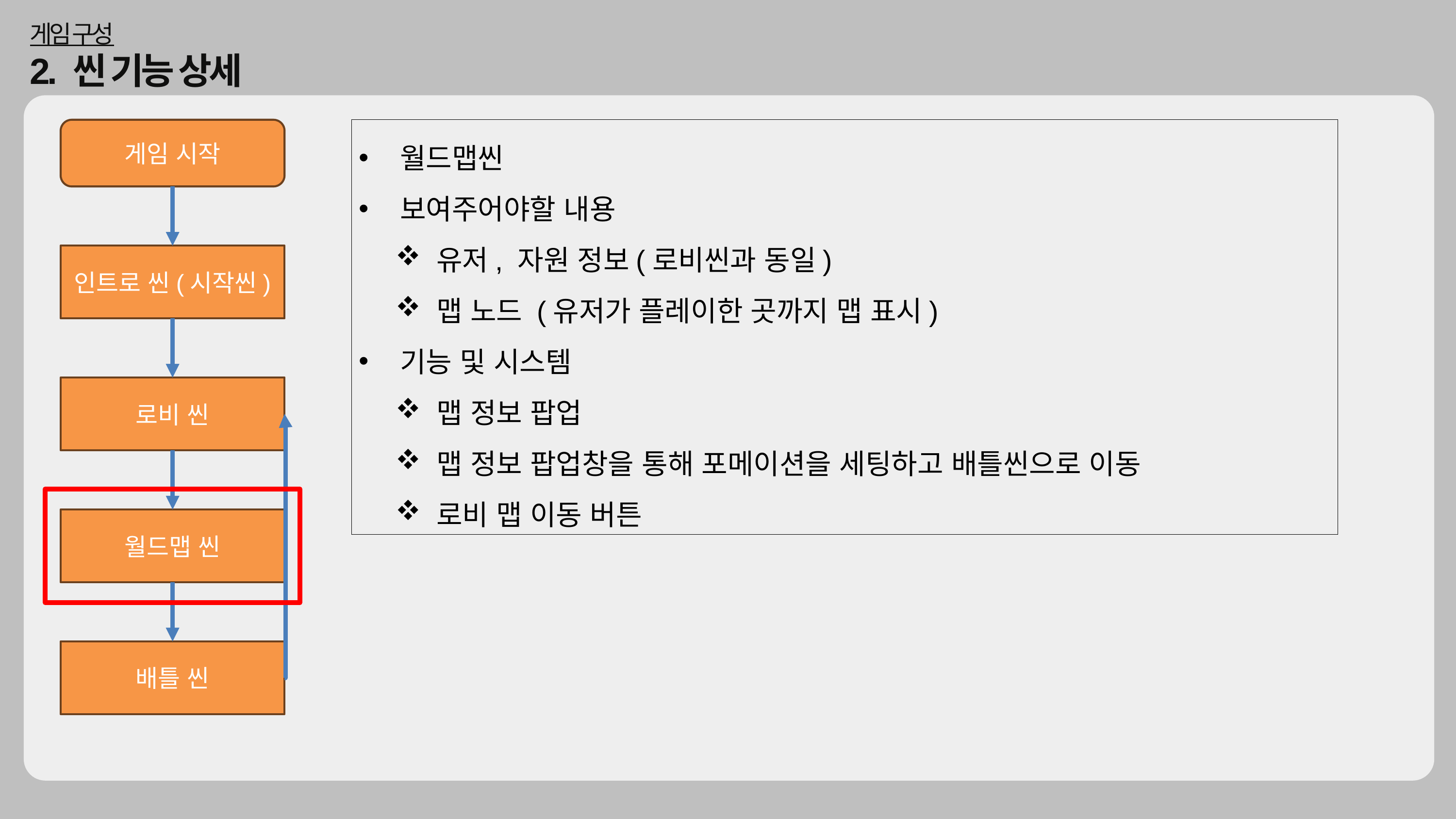

게임 구성
2. 씬 기능 상세

게임 시작
인트로 씬(시작씬)
로비 씬
월드맵 씬
배틀 씬
월드맵씬
보여주어야할 내용
유저, 자원 정보(로비씬과 동일)
맵 노드 (유저가 플레이한 곳까지 맵 표시)
기능 및 시스템
맵 정보 팝업
맵 정보 팝업창을 통해 포메이션을 세팅하고 배틀씬으로 이동
로비 맵 이동 버튼